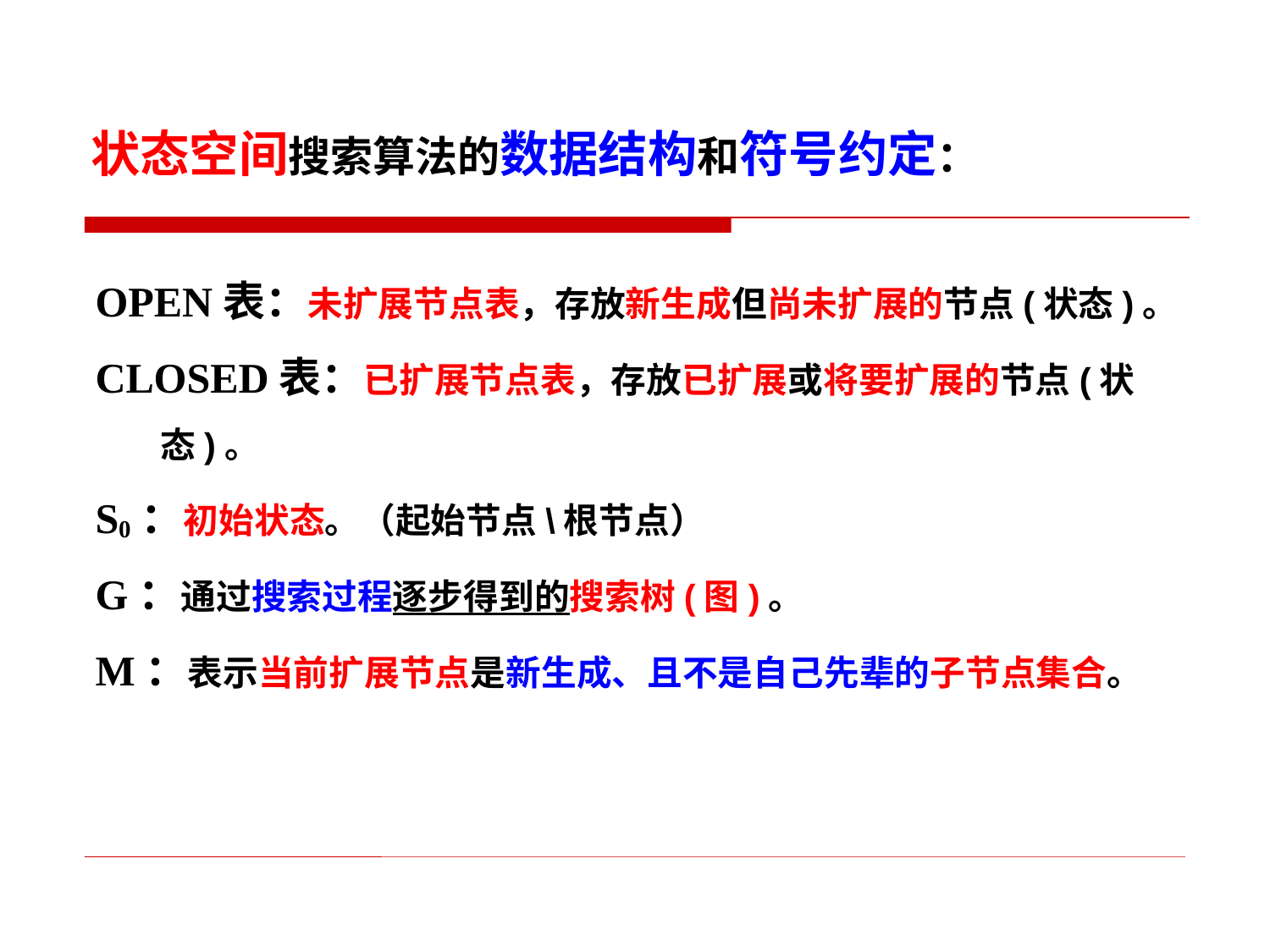

状态空间搜索算法的数据结构和符号约定：
OPEN表：未扩展节点表，存放新生成但尚未扩展的节点(状态)。
CLOSED表：已扩展节点表，存放已扩展或将要扩展的节点(状态)。
S0：初始状态。（起始节点\根节点）
G：通过搜索过程逐步得到的搜索树(图)。
M：表示当前扩展节点是新生成、且不是自己先辈的子节点集合。